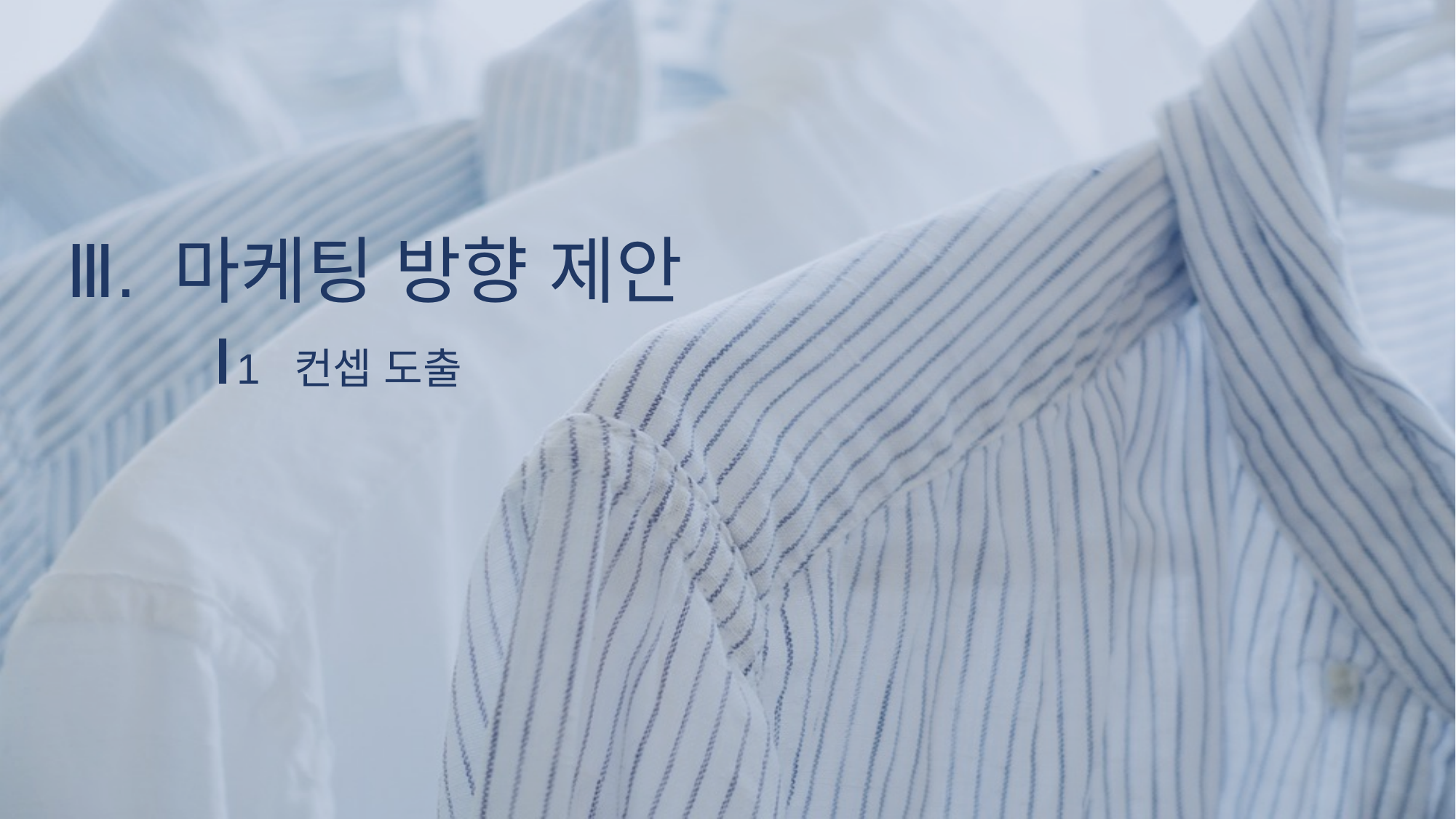

Ⅲ. 마케팅 방향 제안
1  컨셉 도출